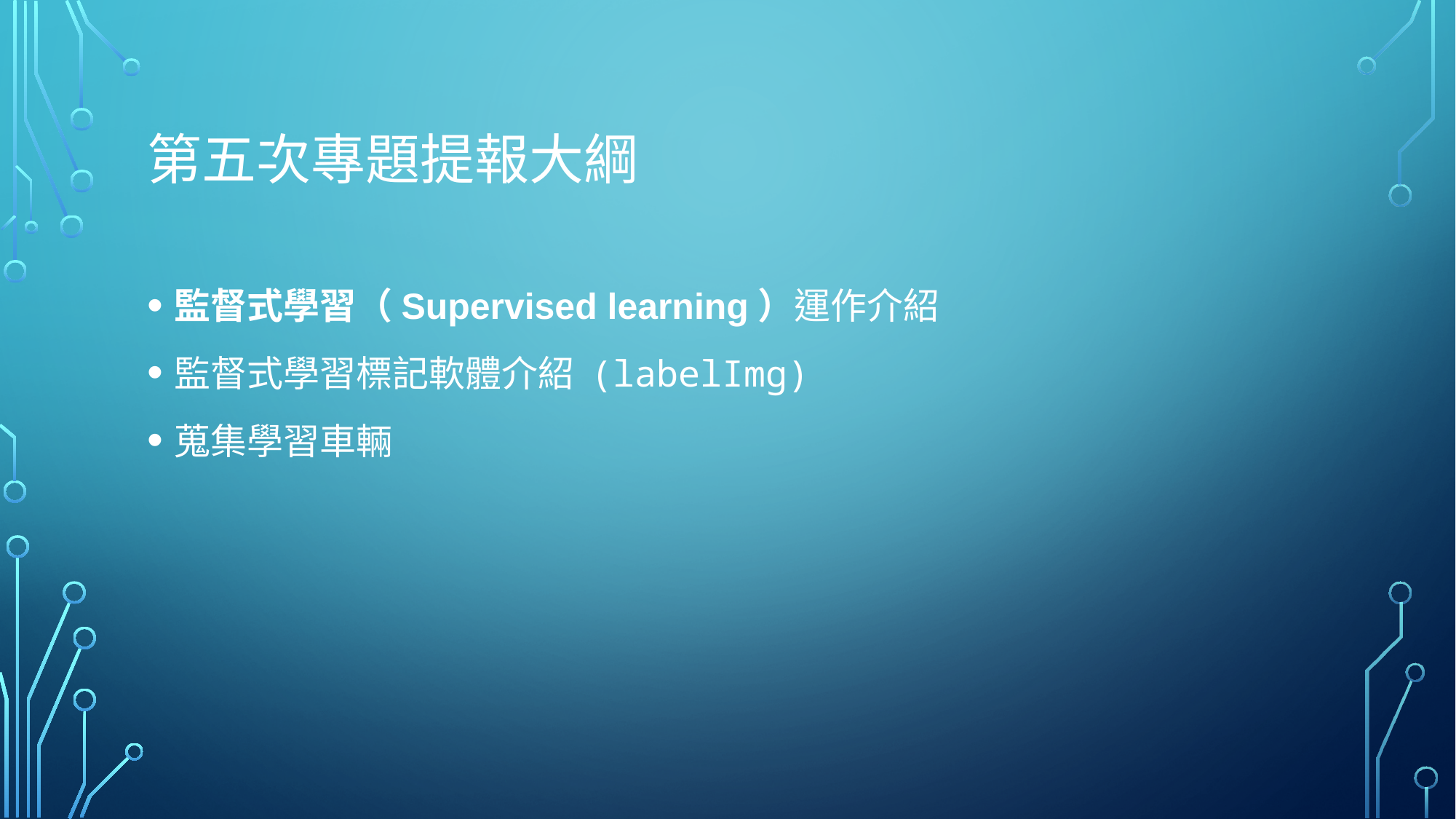

# 第五次專題提報大綱
監督式學習（Supervised learning）運作介紹
監督式學習標記軟體介紹 (labelImg)
蒐集學習車輛